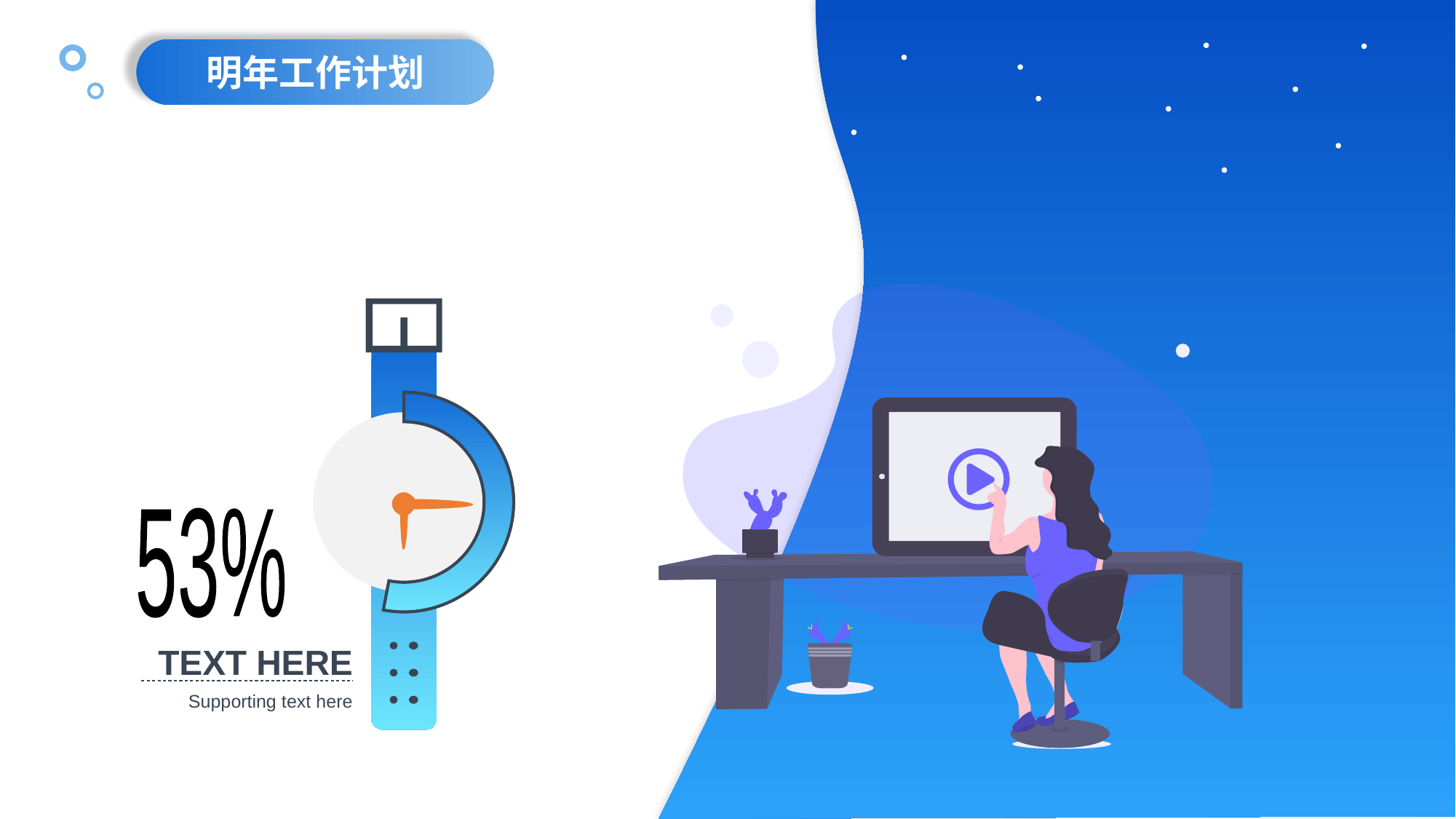

明年工作计划

53%
TEXT HERE

Supporting text here